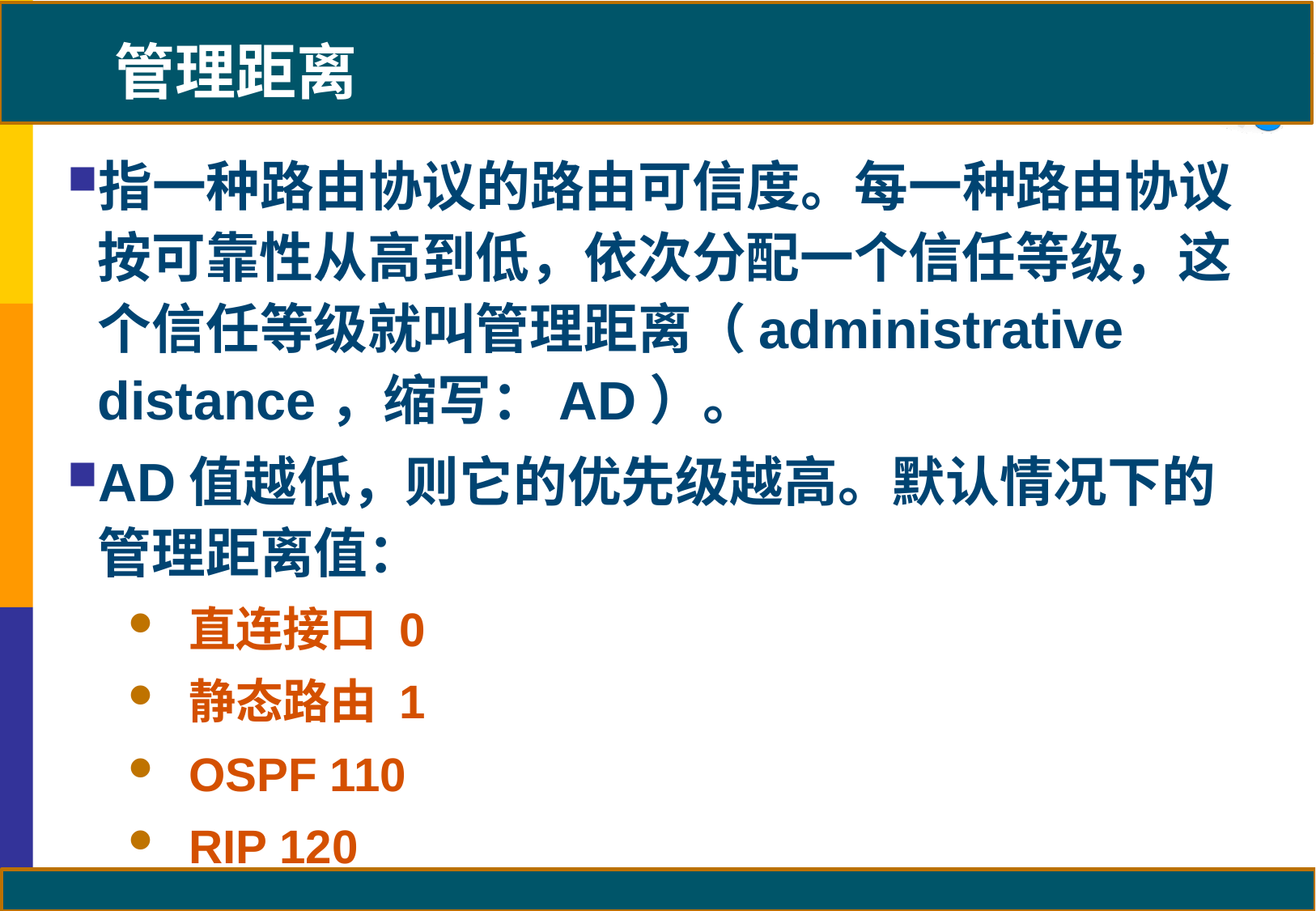

# 管理距离
指一种路由协议的路由可信度。每一种路由协议按可靠性从高到低，依次分配一个信任等级，这个信任等级就叫管理距离（administrative distance，缩写：AD）。
AD值越低，则它的优先级越高。默认情况下的管理距离值：
直连接口 0
静态路由 1
OSPF 110
RIP 120